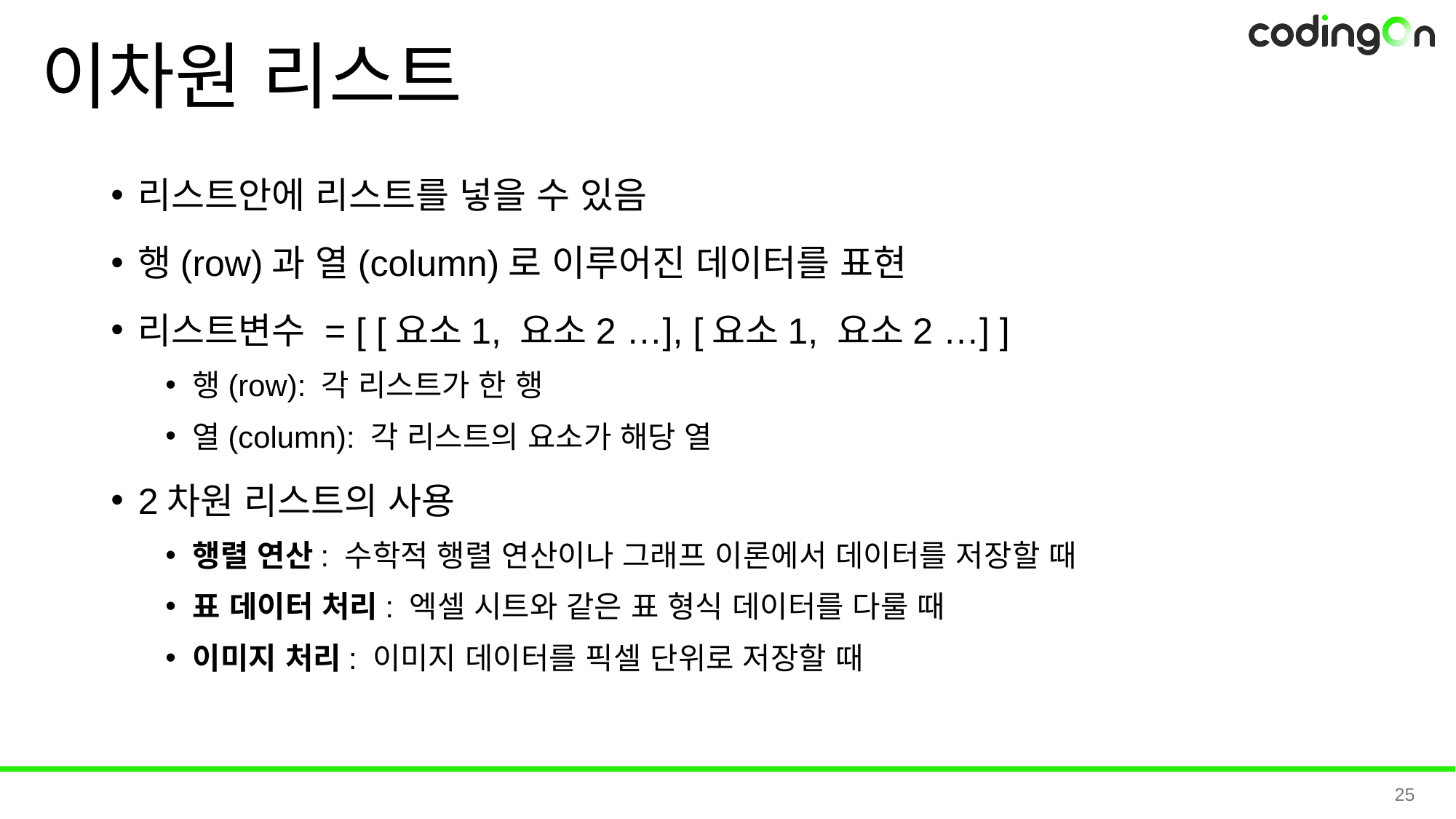

# 이차원 리스트
리스트안에 리스트를 넣을 수 있음
행(row)과 열(column)로 이루어진 데이터를 표현
리스트변수 = [ [요소1, 요소2 …], [요소1, 요소2 …] ]
행(row): 각 리스트가 한 행
열(column): 각 리스트의 요소가 해당 열
2차원 리스트의 사용
행렬 연산: 수학적 행렬 연산이나 그래프 이론에서 데이터를 저장할 때
표 데이터 처리: 엑셀 시트와 같은 표 형식 데이터를 다룰 때
이미지 처리: 이미지 데이터를 픽셀 단위로 저장할 때

25